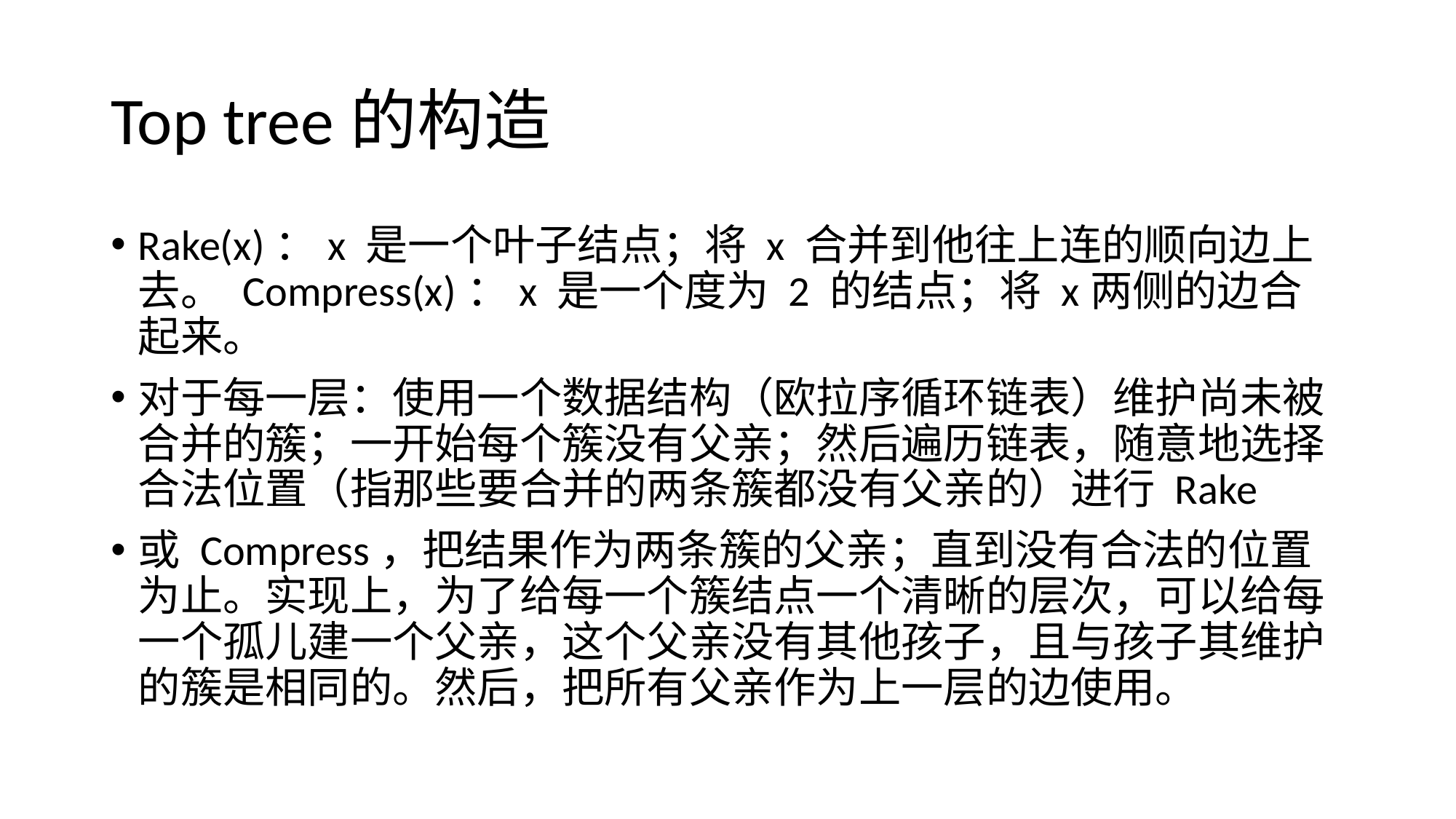

# Top tree的构造
Rake(x)：x 是一个叶子结点；将 x 合并到他往上连的顺向边上去。 Compress(x)：x 是一个度为 2 的结点；将 x两侧的边合起来。
对于每一层：使用一个数据结构（欧拉序循环链表）维护尚未被合并的簇；一开始每个簇没有父亲；然后遍历链表，随意地选择合法位置（指那些要合并的两条簇都没有父亲的）进行 Rake
或 Compress，把结果作为两条簇的父亲；直到没有合法的位置为止。实现上，为了给每一个簇结点一个清晰的层次，可以给每一个孤儿建一个父亲，这个父亲没有其他孩子，且与孩子其维护的簇是相同的。然后，把所有父亲作为上一层的边使用。